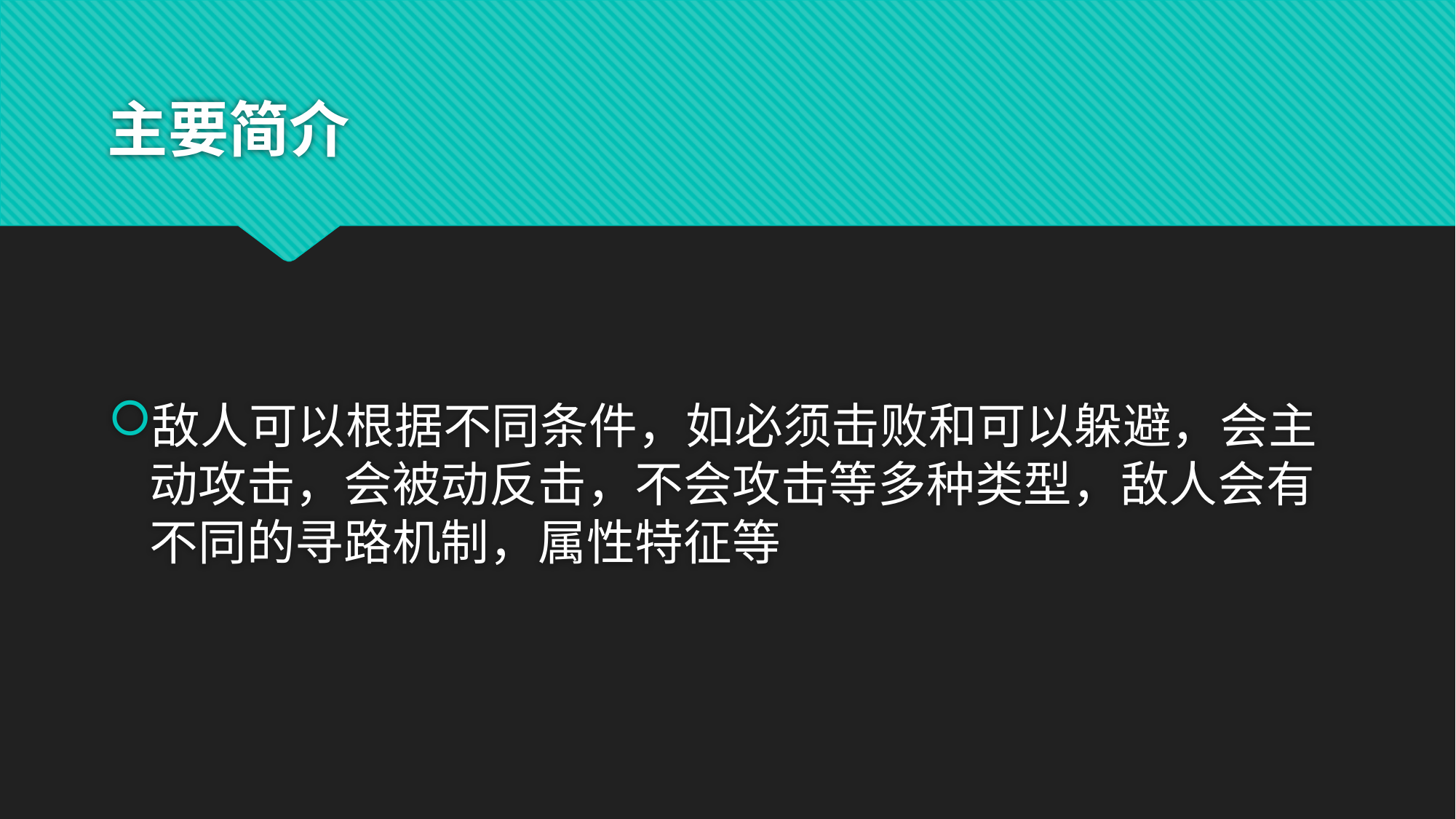

# 主要简介
敌人可以根据不同条件，如必须击败和可以躲避，会主动攻击，会被动反击，不会攻击等多种类型，敌人会有不同的寻路机制，属性特征等